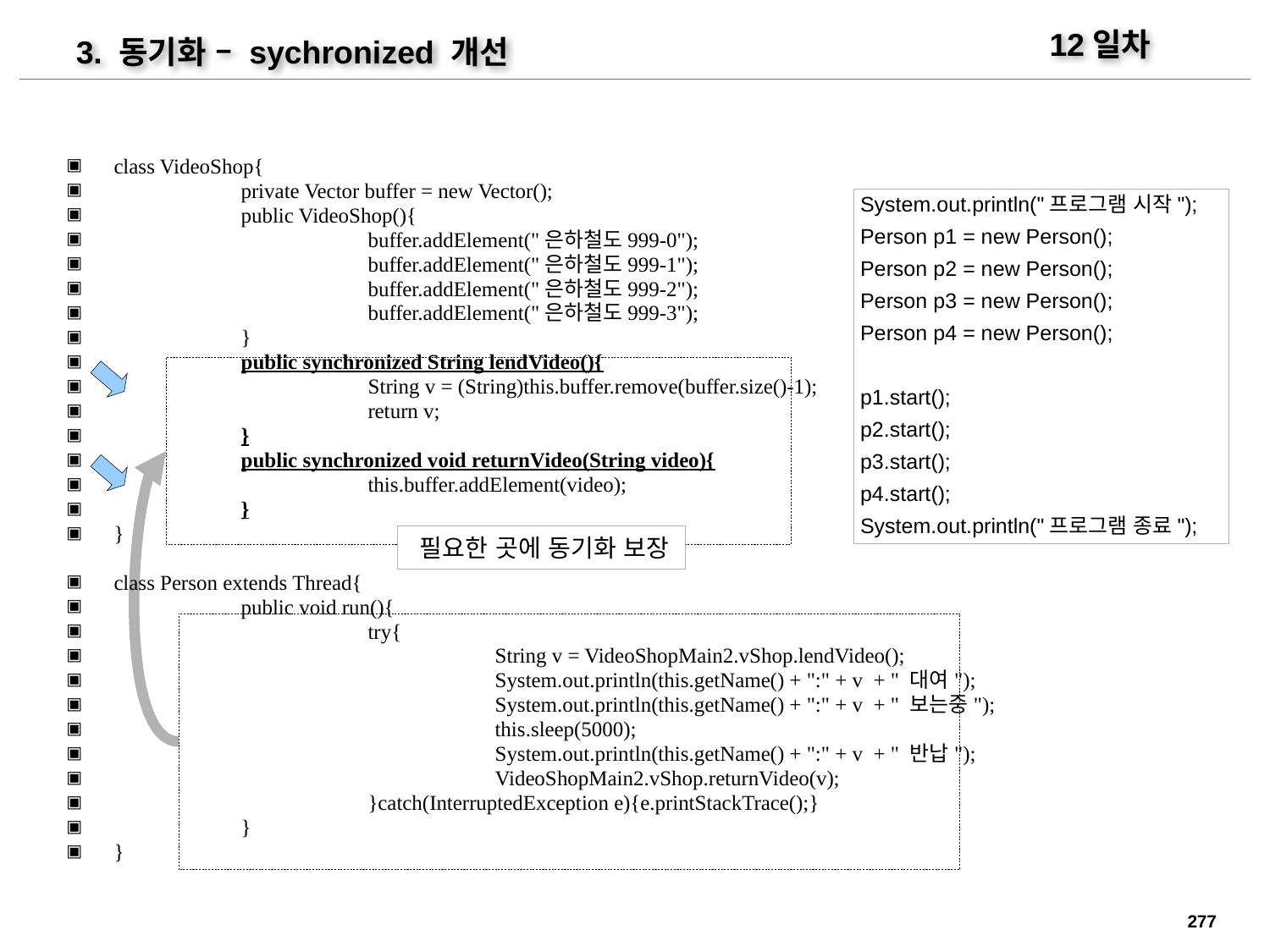

12일차
3. 동기화 – sychronized 개선
class VideoShop{
	private Vector buffer = new Vector();
	public VideoShop(){
		buffer.addElement("은하철도999-0");
		buffer.addElement("은하철도999-1");
		buffer.addElement("은하철도999-2");
		buffer.addElement("은하철도999-3");
	}
	public synchronized String lendVideo(){
		String v = (String)this.buffer.remove(buffer.size()-1);
		return v;
	}
	public synchronized void returnVideo(String video){
		this.buffer.addElement(video);
	}
}

class Person extends Thread{
	public void run(){
		try{
			String v = VideoShopMain2.vShop.lendVideo();
			System.out.println(this.getName() + ":" + v  + " 대여");
			System.out.println(this.getName() + ":" + v  + " 보는중");
			this.sleep(5000);
			System.out.println(this.getName() + ":" + v  + " 반납");
			VideoShopMain2.vShop.returnVideo(v);
		}catch(InterruptedException e){e.printStackTrace();}
	}
}
System.out.println("프로그램 시작");
Person p1 = new Person();
Person p2 = new Person();
Person p3 = new Person();
Person p4 = new Person();

p1.start();
p2.start();
p3.start();
p4.start();
System.out.println("프로그램 종료");

필요한 곳에 동기화 보장